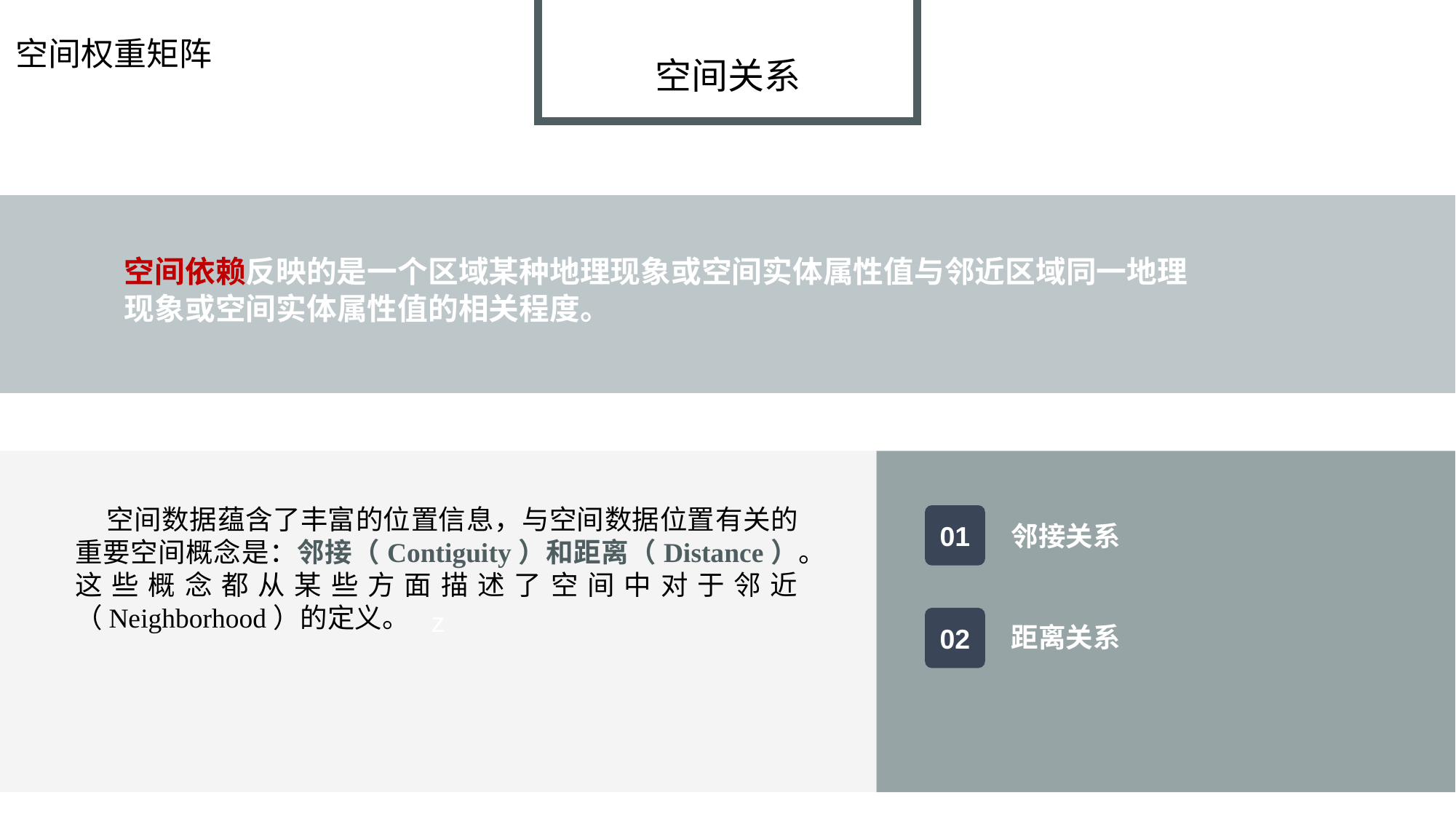

空间权重矩阵
空间关系

空间依赖反映的是一个区域某种地理现象或空间实体属性值与邻近区域同一地理现象或空间实体属性值的相关程度。
z

空间数据蕴含了丰富的位置信息，与空间数据位置有关的重要空间概念是：邻接（Contiguity）和距离（Distance）。这些概念都从某些方面描述了空间中对于邻近（Neighborhood）的定义。
01
邻接关系
02
距离关系